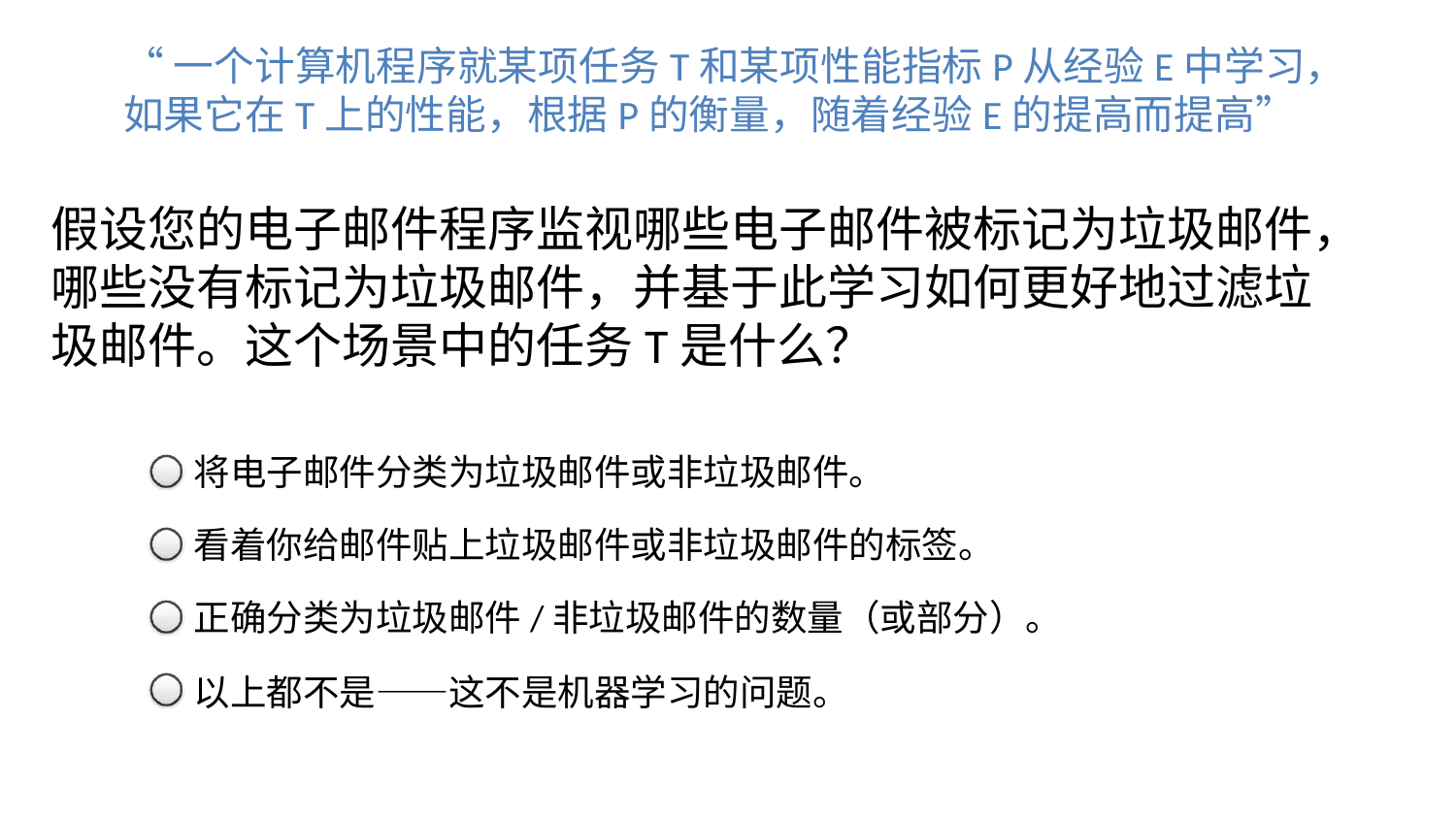

“一个计算机程序就某项任务T和某项性能指标P从经验E中学习，如果它在T上的性能，根据P的衡量，随着经验E的提高而提高”
假设您的电子邮件程序监视哪些电子邮件被标记为垃圾邮件，哪些没有标记为垃圾邮件，并基于此学习如何更好地过滤垃圾邮件。这个场景中的任务T是什么？
将电子邮件分类为垃圾邮件或非垃圾邮件。
看着你给邮件贴上垃圾邮件或非垃圾邮件的标签。
正确分类为垃圾邮件/非垃圾邮件的数量（或部分）。
以上都不是——这不是机器学习的问题。